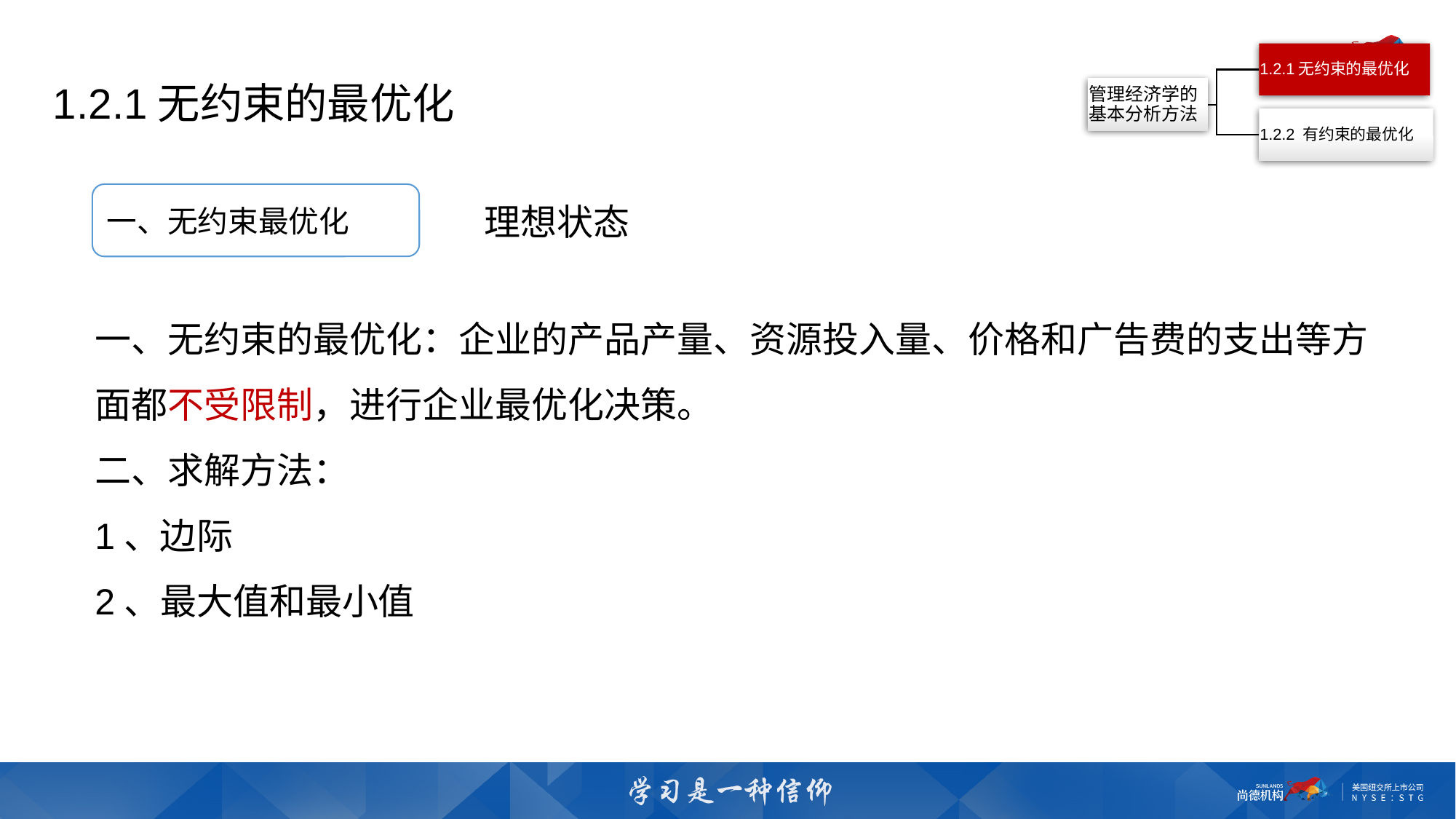

管理经济学的基本分析方法
1.2.1无约束的最优化
1.2.2 有约束的最优化
1.2.1无约束的最优化
理想状态
一、无约束最优化
一、无约束的最优化：企业的产品产量、资源投入量、价格和广告费的支出等方面都不受限制，进行企业最优化决策。
二、求解方法：
1、边际
2、最大值和最小值